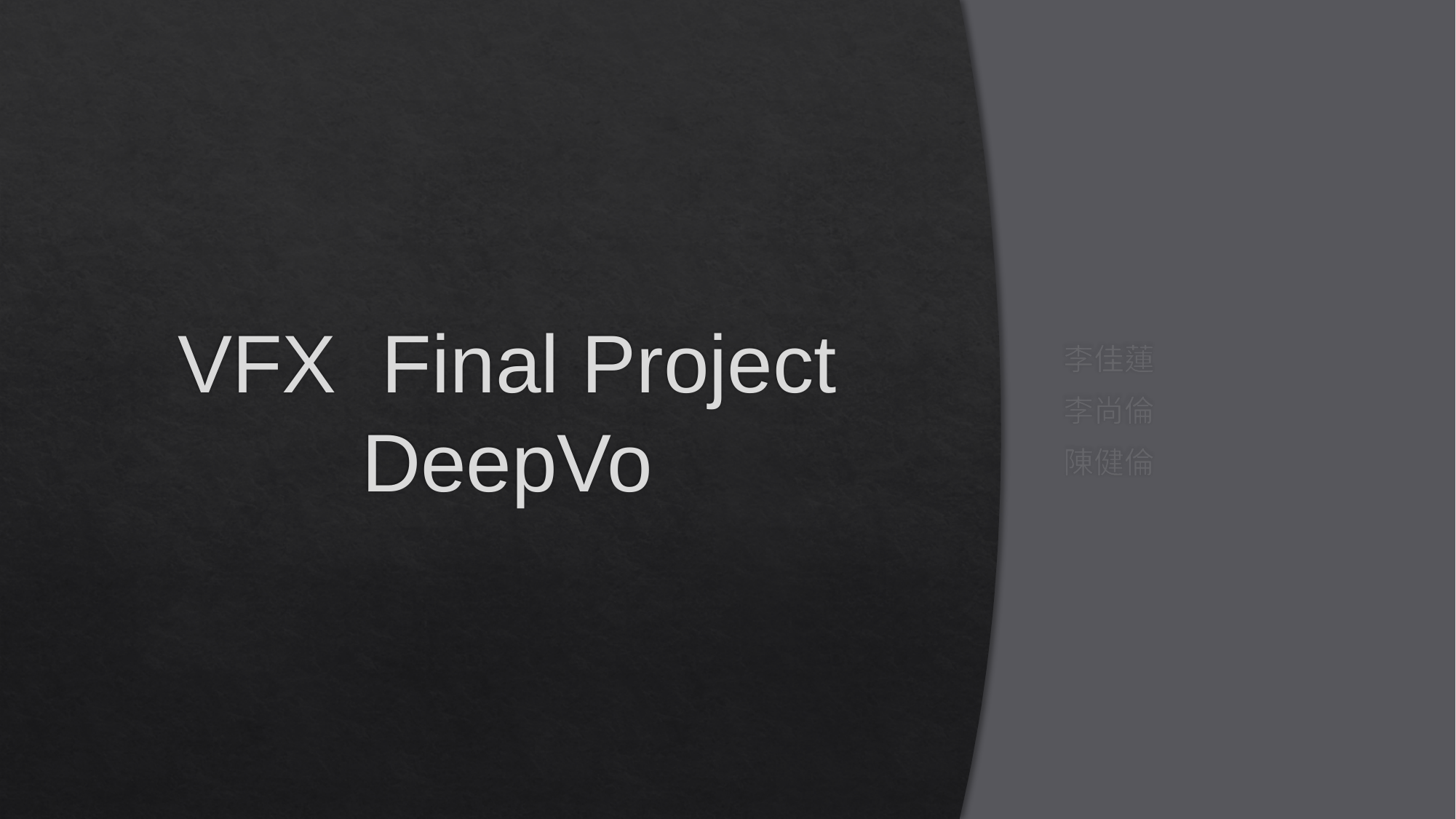

# VFX  Final Project DeepVo
李佳蓮
李尚倫
陳健倫